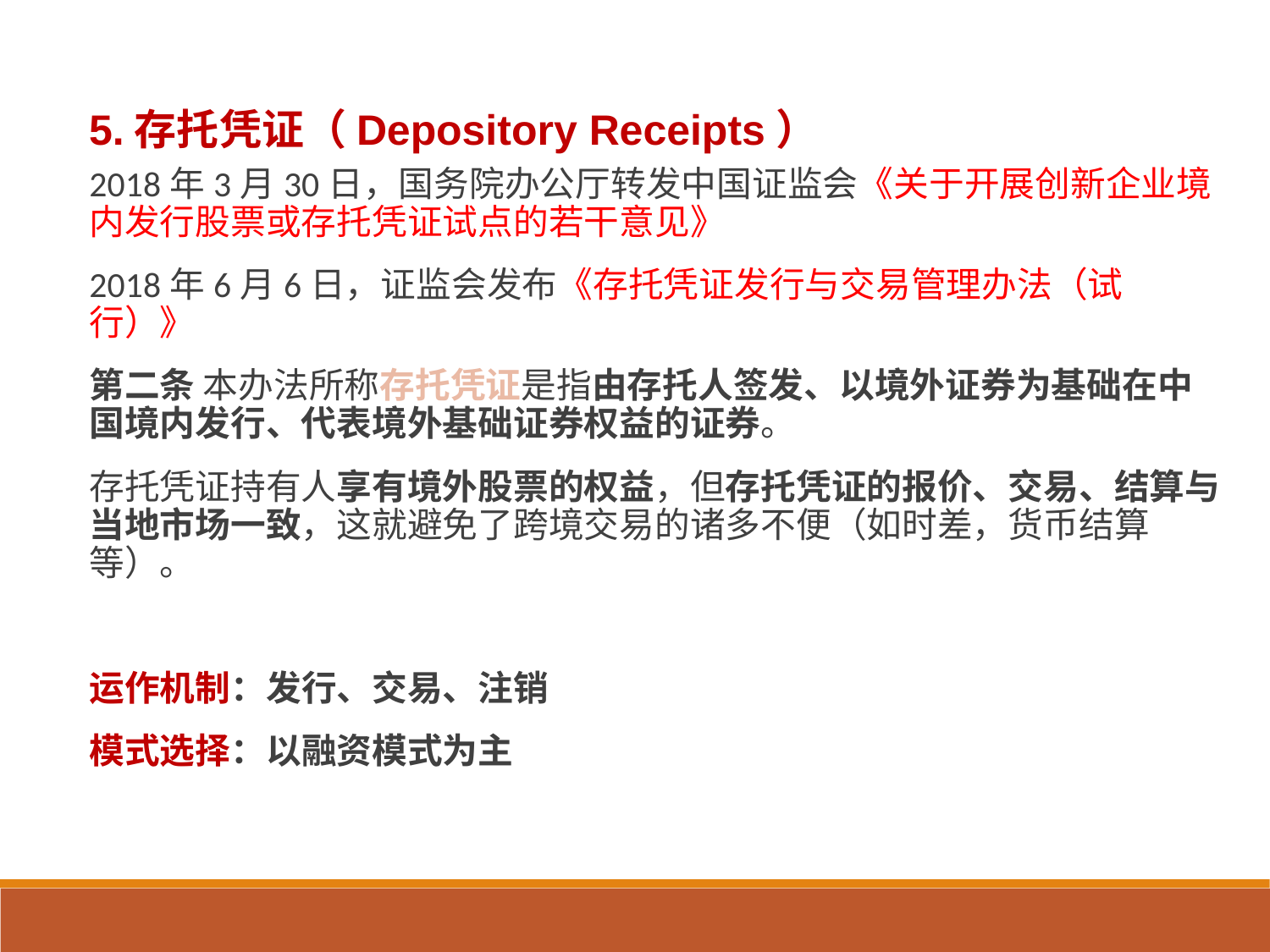

# 5.存托凭证（Depository Receipts）
2018年3月30日，国务院办公厅转发中国证监会《关于开展创新企业境内发行股票或存托凭证试点的若干意见》
2018年6月6日，证监会发布《存托凭证发行与交易管理办法（试行）》
第二条 本办法所称存托凭证是指由存托人签发、以境外证券为基础在中国境内发行、代表境外基础证券权益的证券。
存托凭证持有人享有境外股票的权益，但存托凭证的报价、交易、结算与当地市场一致，这就避免了跨境交易的诸多不便（如时差，货币结算等）。

运作机制：发行、交易、注销
模式选择：以融资模式为主